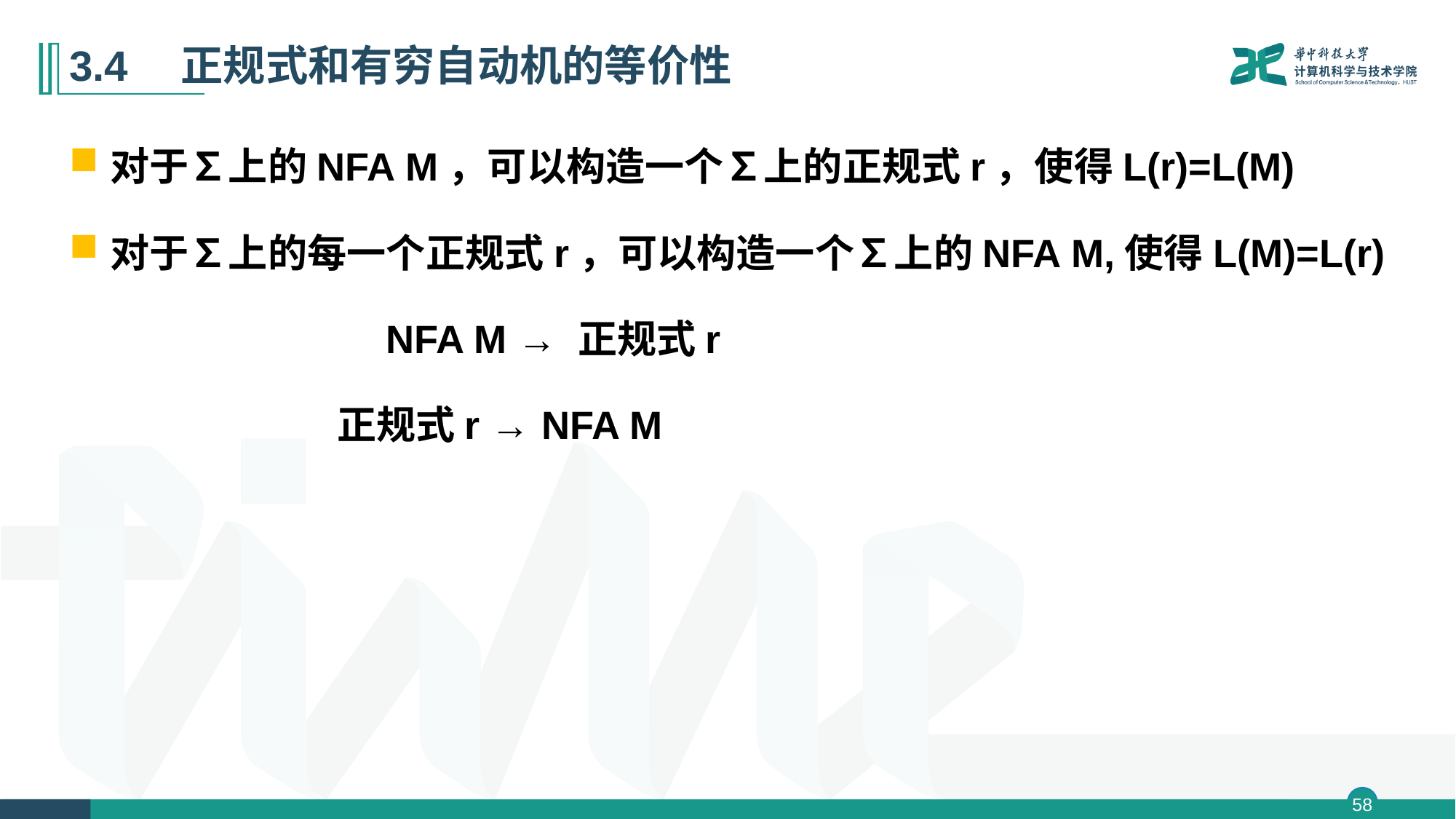

# 3.4　正规式和有穷自动机的等价性
对于∑上的NFA M，可以构造一个∑上的正规式r，使得L(r)=L(M)
对于∑上的每一个正规式r，可以构造一个∑上的NFA M,使得L(M)=L(r)
                             NFA M → 正规式r
                             正规式r → NFA M